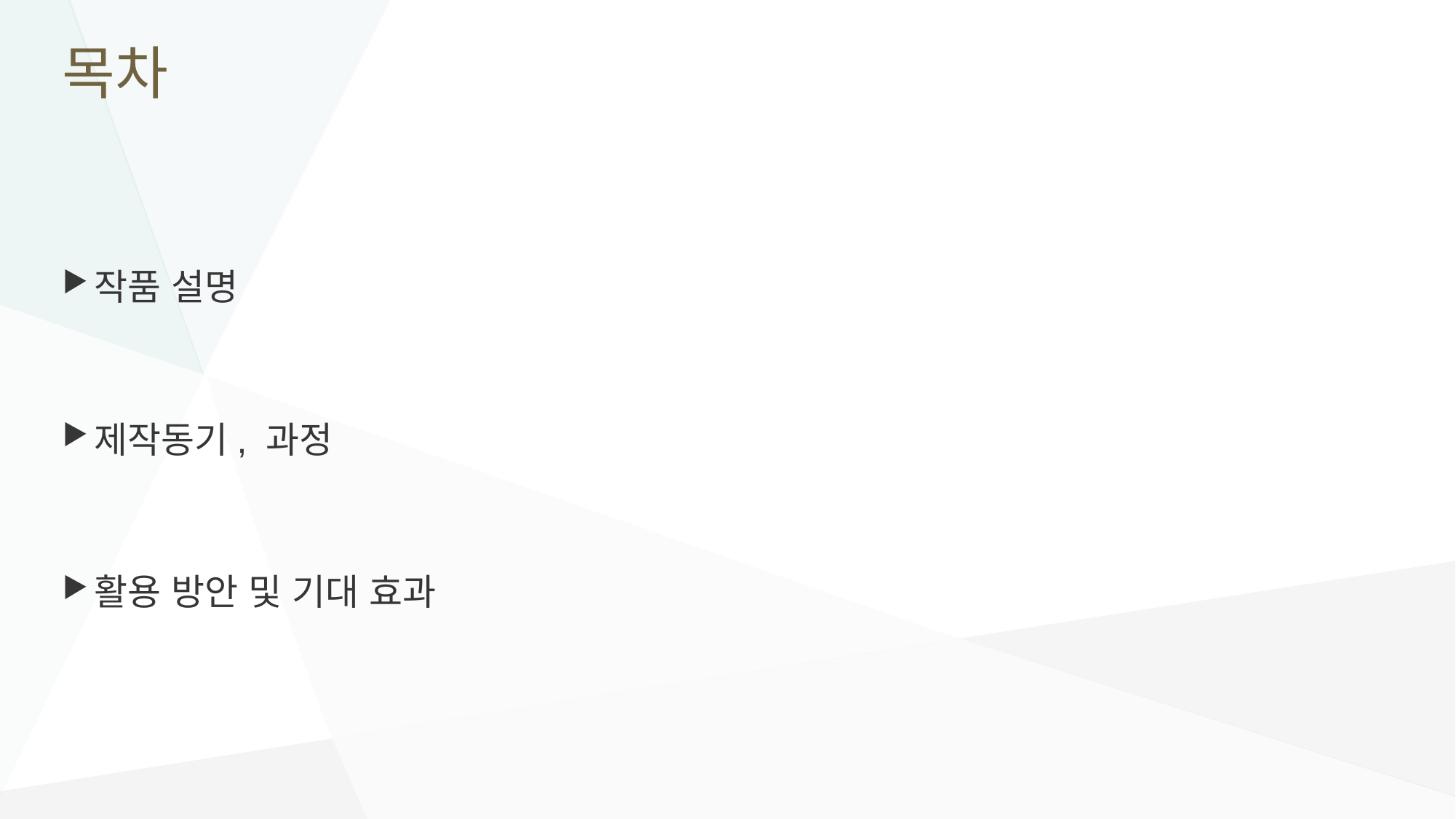

# 목차

작품 설명

제작동기, 과정

활용 방안 및 기대 효과